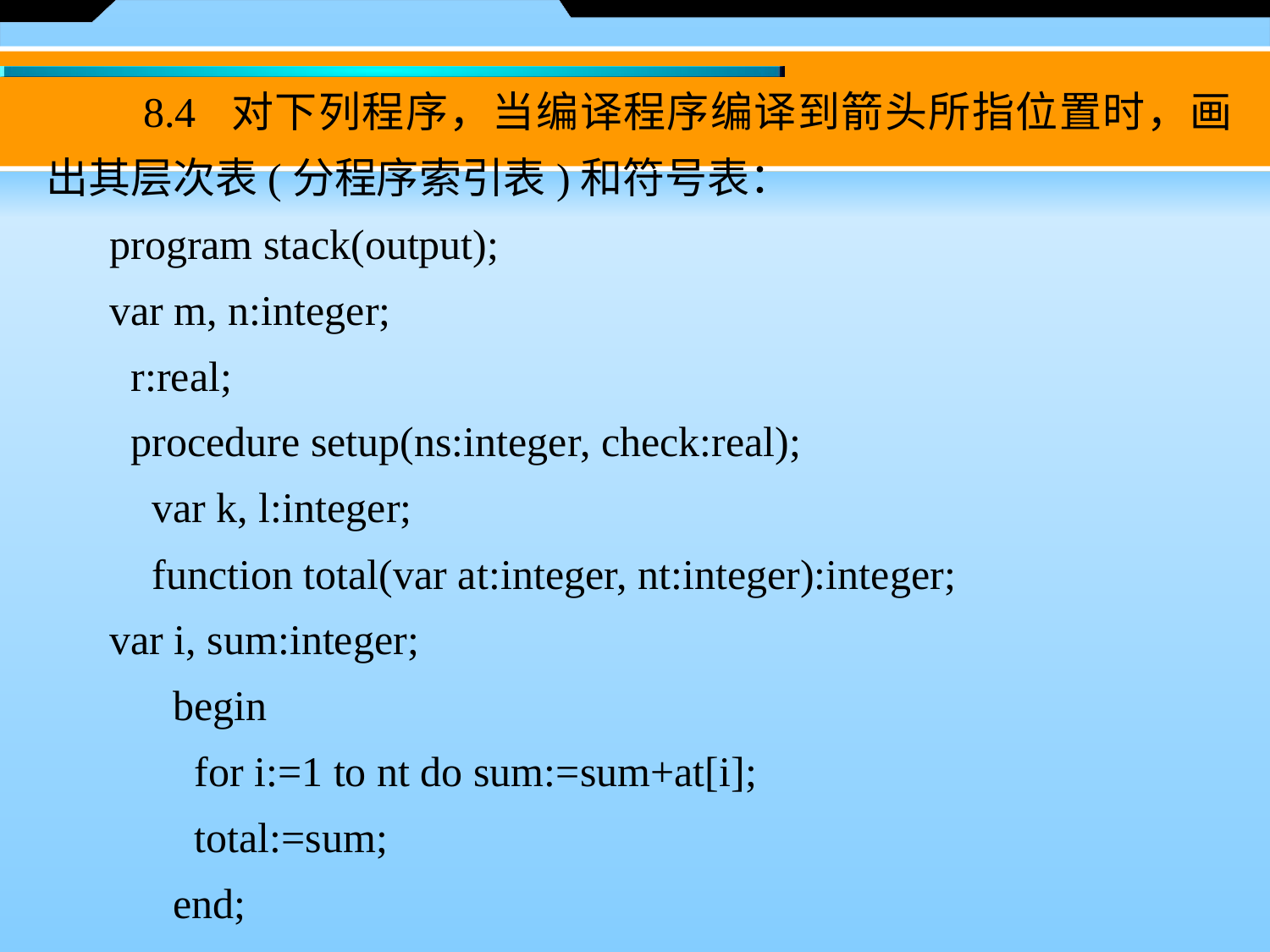

8.4  对下列程序，当编译程序编译到箭头所指位置时，画出其层次表(分程序索引表)和符号表：
program stack(output);
var m, n:integer;
  r:real;
  procedure setup(ns:integer, check:real);
    var k, l:integer;
    function total(var at:integer, nt:integer):integer;
var i, sum:integer;
      begin
        for i:=1 to nt do sum:=sum+at[i];
        total:=sum;
      end;